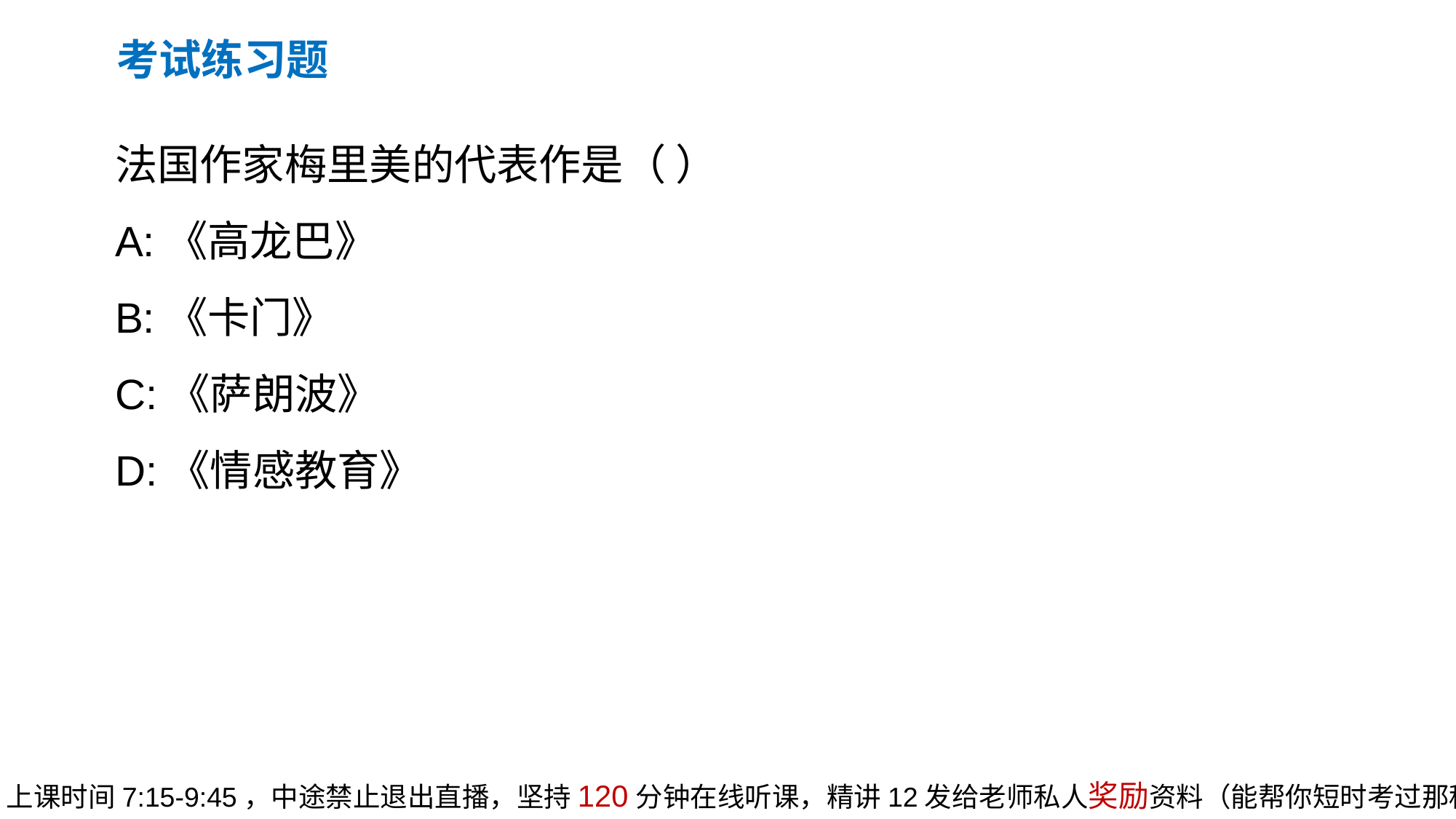

考试练习题
法国作家梅里美的代表作是（ ）
A:《高龙巴》
B:《卡门》
C:《萨朗波》
D:《情感教育》